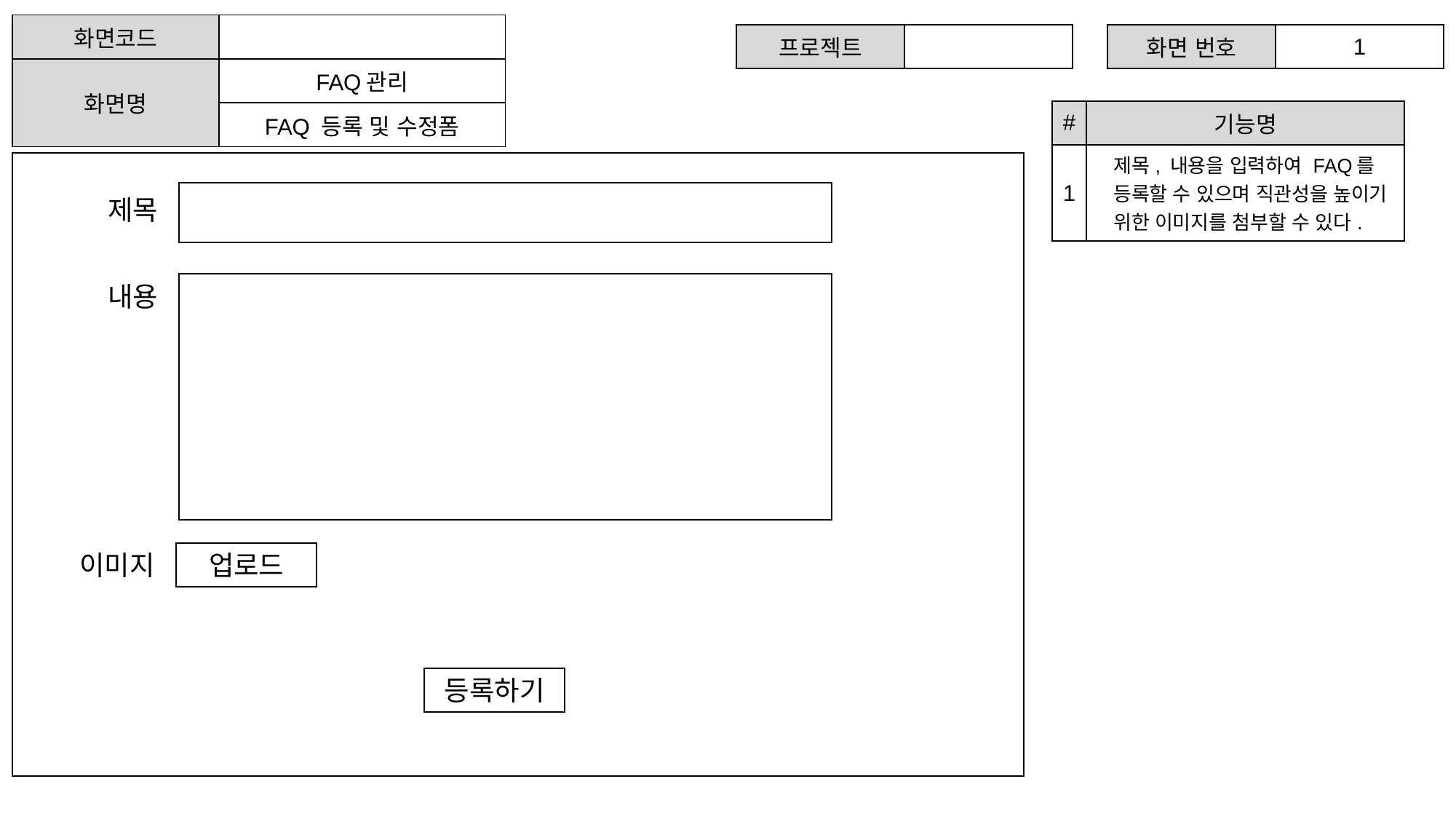

| 화면코드 |  |
| --- | --- |
| 화면명 | FAQ관리 |
|  | FAQ 등록 및 수정폼 |
| 프로젝트 |  |
| --- | --- |
| 화면 번호 | 1 |
| --- | --- |
| # | 기능명 |
| --- | --- |
| 1 | 제목, 내용을 입력하여 FAQ를 등록할 수 있으며 직관성을 높이기 위한 이미지를 첨부할 수 있다. |

제목

내용
이미지
업로드
등록하기